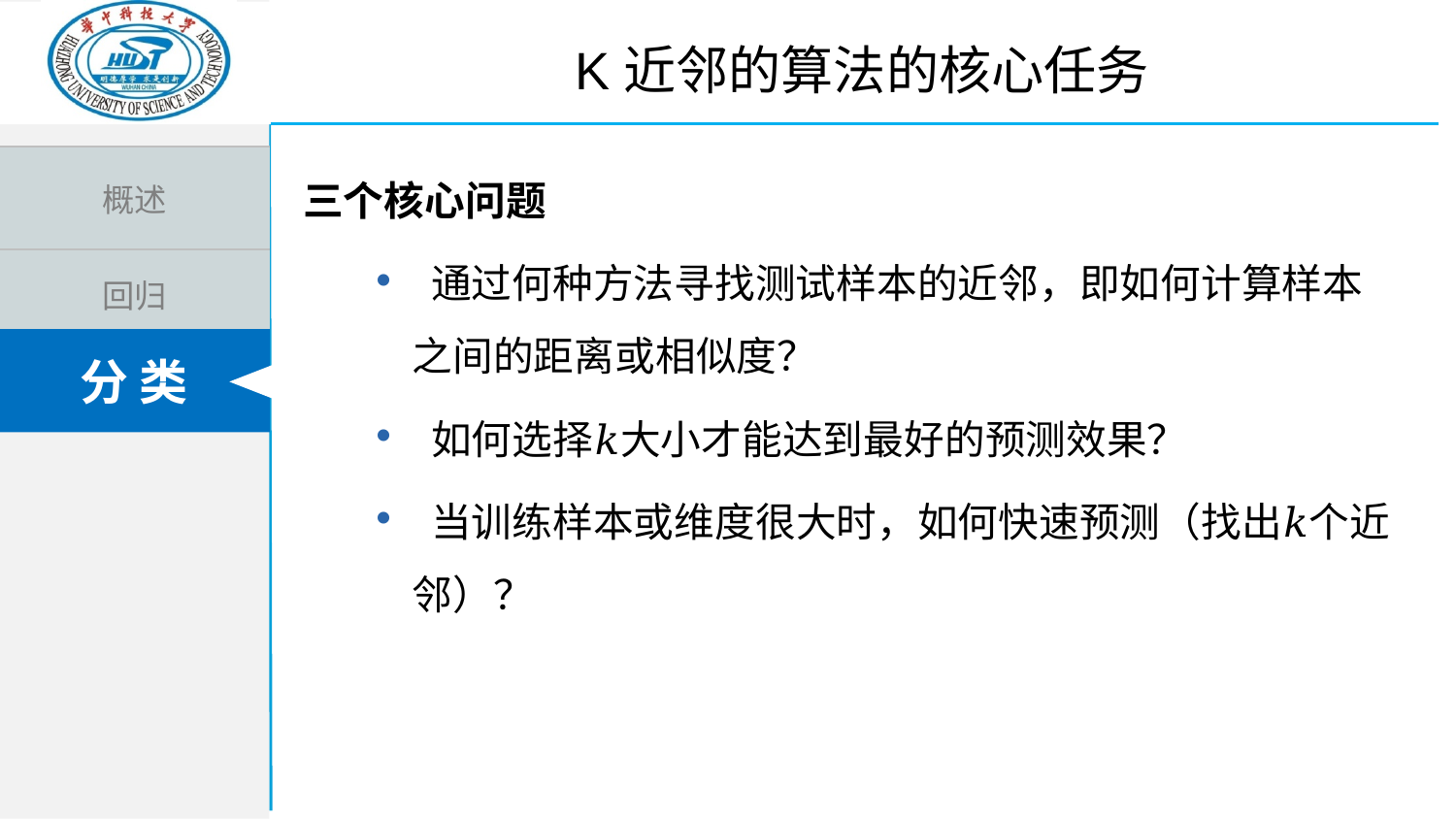

K近邻的算法的核心任务
三个核心问题
 通过何种方法寻找测试样本的近邻，即如何计算样本之间的距离或相似度？
 如何选择𝑘大小才能达到最好的预测效果？
 当训练样本或维度很大时，如何快速预测（找出𝑘个近邻）？